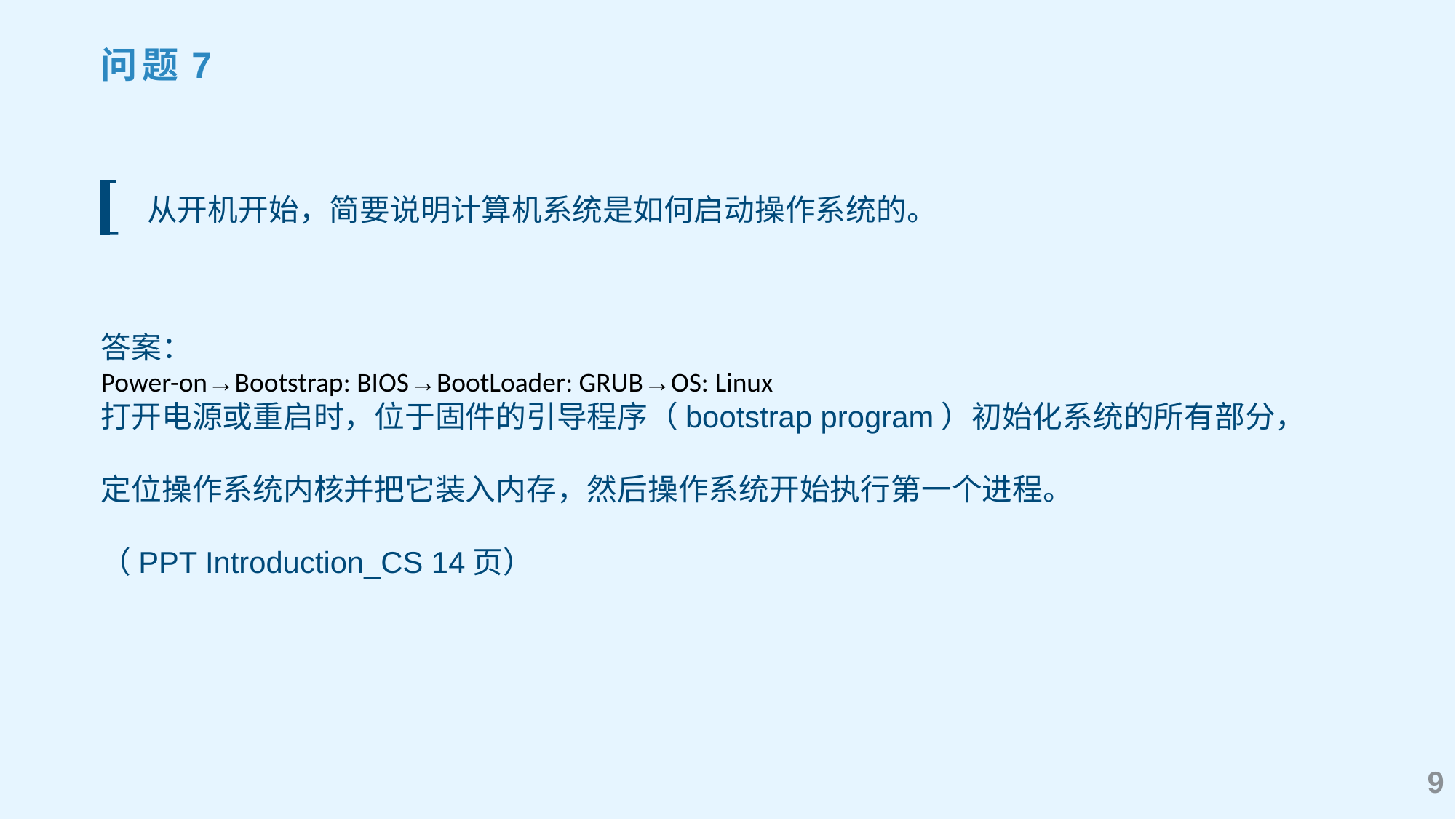

问题7

从开机开始，简要说明计算机系统是如何启动操作系统的。
答案：
Power-on→Bootstrap: BIOS→BootLoader: GRUB→OS: Linux
打开电源或重启时，位于固件的引导程序（bootstrap program）初始化系统的所有部分，
定位操作系统内核并把它装入内存，然后操作系统开始执行第一个进程。

（PPT Introduction_CS 14页）

9